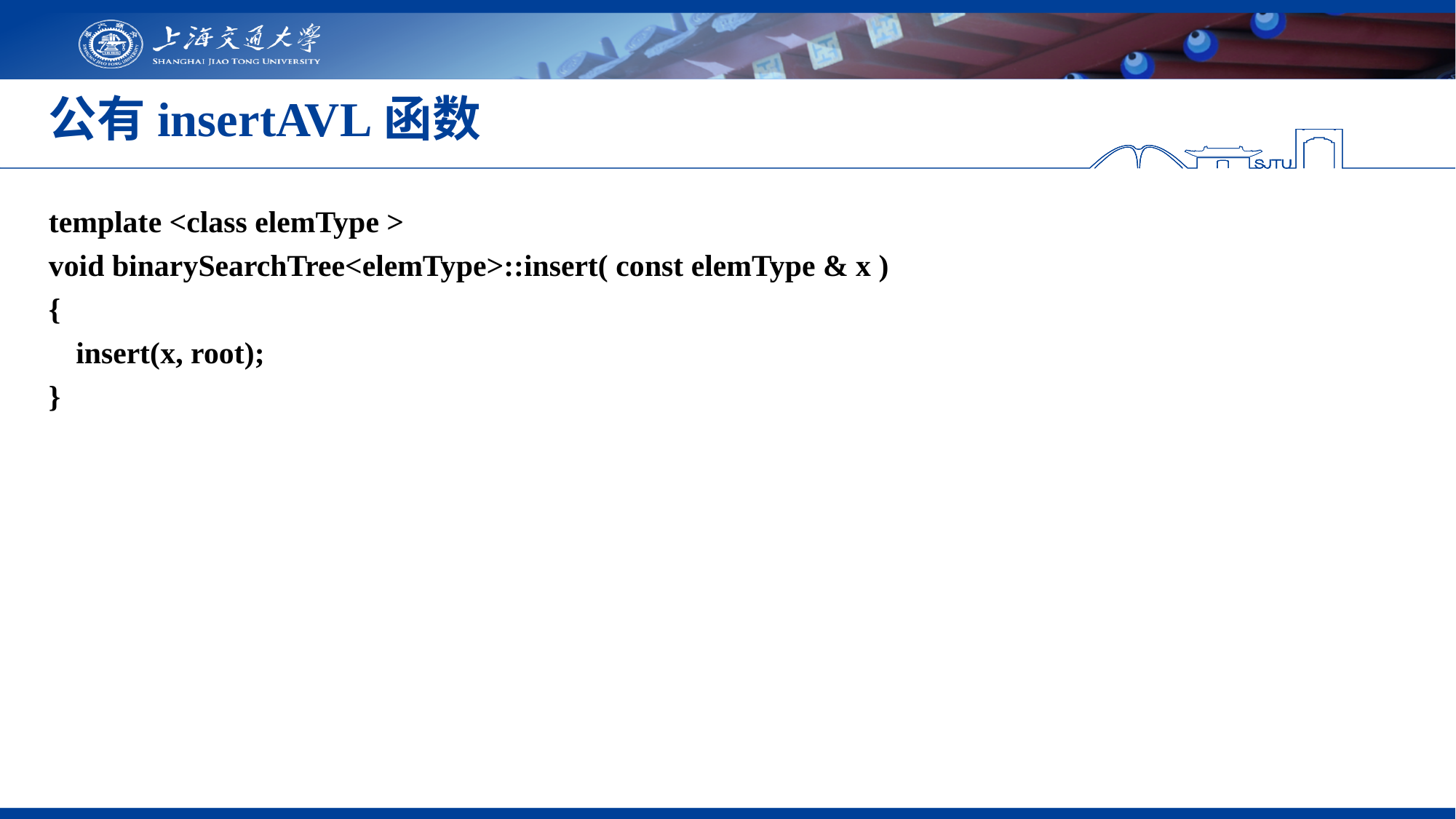

# 公有insertAVL函数
template <class elemType >
void binarySearchTree<elemType>::insert( const elemType & x )
{
	insert(x, root);
}